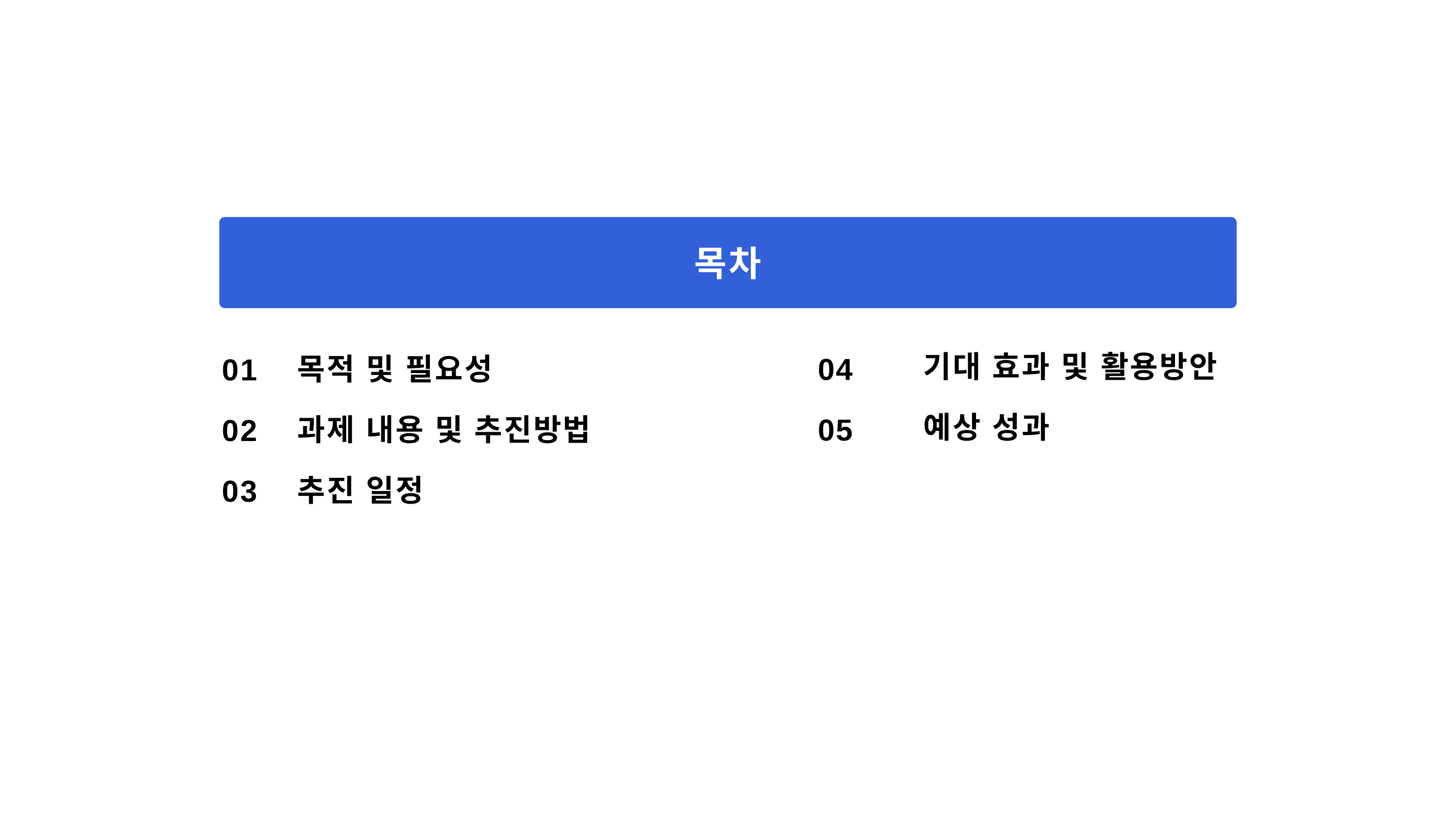

목차
기대 효과 및 활용방안
예상 성과
목적 및 필요성
과제 내용 및 추진방법
추진 일정
04
05

01
02
03